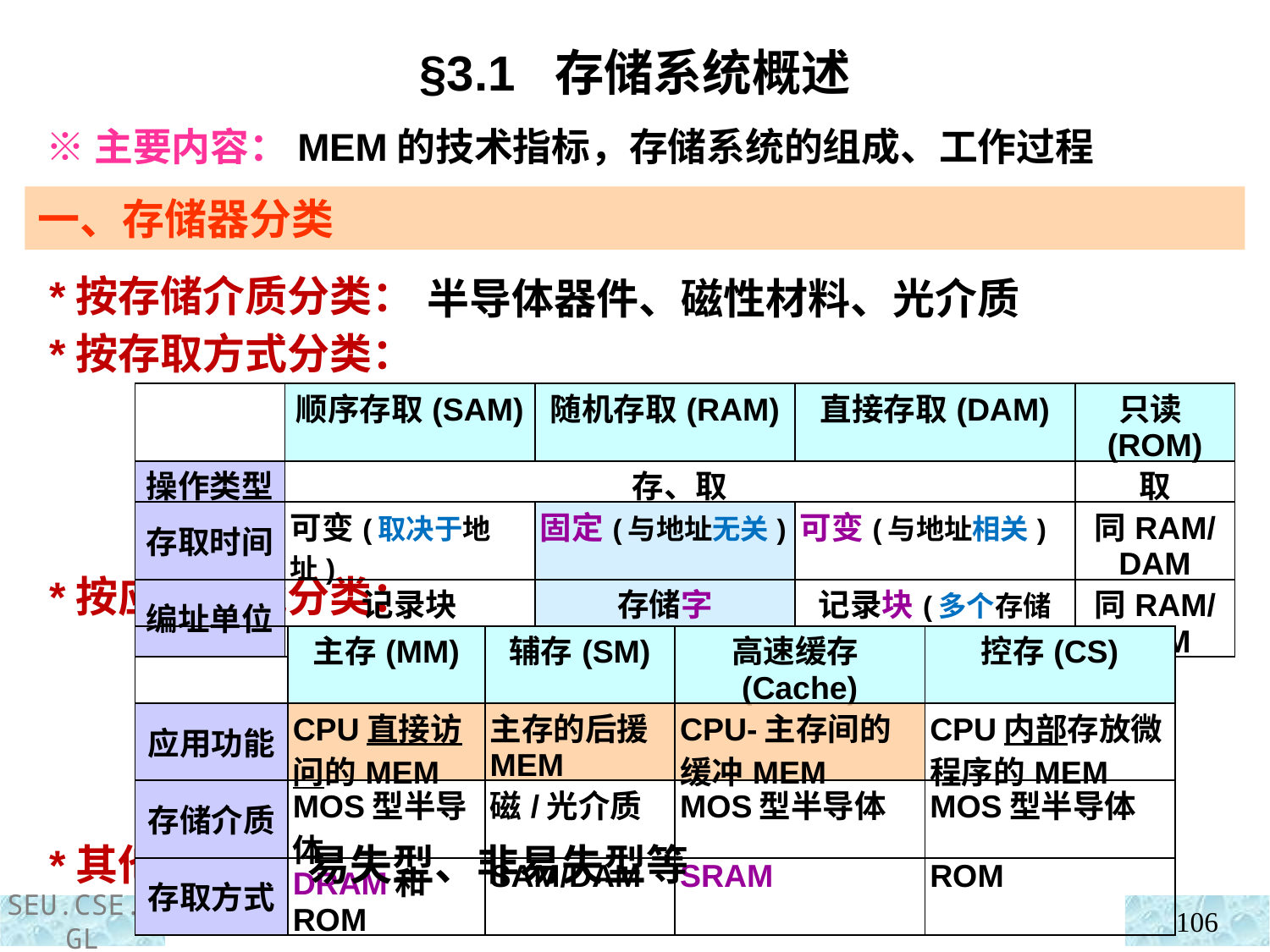

§3.1  存储系统概述
 ※主要内容：MEM的技术指标，存储系统的组成、工作过程
一、存储器分类
 *按存储介质分类：
 *按存取方式分类：

 *按应用功能分类：

 *其他分类：
半导体器件、磁性材料、光介质
|  | 顺序存取(SAM) | 随机存取(RAM) | 直接存取(DAM) | 只读(ROM) |
| --- | --- | --- | --- | --- |
| 操作类型 | 存、取 |  |  | 取 |
| 存取时间 | 可变(取决于地址) | 固定(与地址无关) | 可变(与地址相关) | 同RAM/DAM |
| 编址单位 | 记录块 | 存储字 | 记录块(多个存储字) | 同RAM/DAM |
|  | 主存(MM) | 辅存(SM) | 高速缓存(Cache) | 控存(CS) |
| --- | --- | --- | --- | --- |
| 应用功能 | CPU直接访问的MEM | 主存的后援MEM | CPU-主存间的缓冲MEM | CPU内部存放微程序的MEM |
| 存储介质 | MOS型半导体 | 磁/光介质 | MOS型半导体 | MOS型半导体 |
| 存取方式 | DRAM和ROM | SAM/DAM | SRAM | ROM |
易失型、非易失型等
106